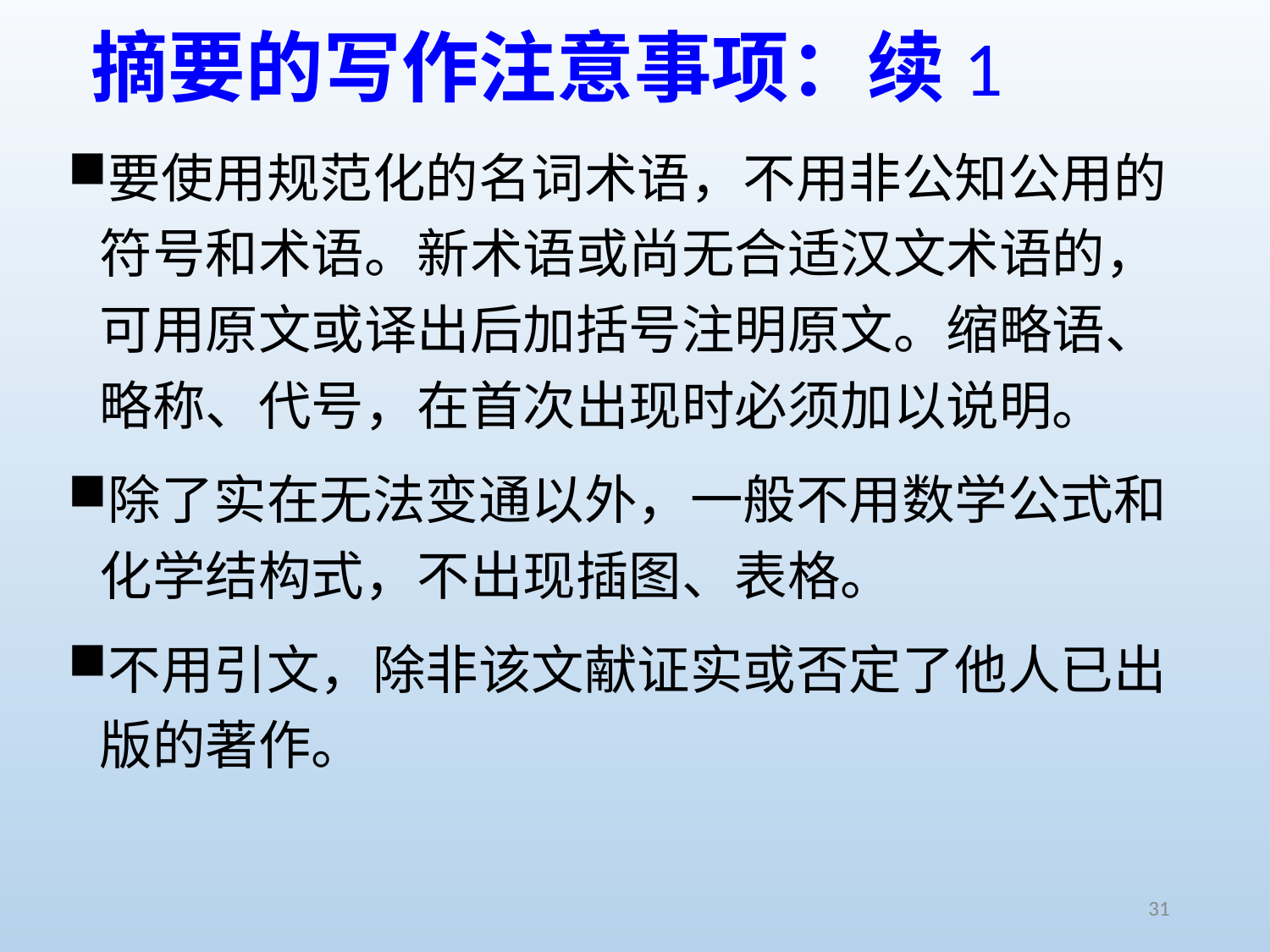

# 摘要的写作注意事项：续1
要使用规范化的名词术语，不用非公知公用的符号和术语。新术语或尚无合适汉文术语的，可用原文或译出后加括号注明原文。缩略语、略称、代号，在首次出现时必须加以说明。
除了实在无法变通以外，一般不用数学公式和化学结构式，不出现插图、表格。
不用引文，除非该文献证实或否定了他人已出版的著作。
31